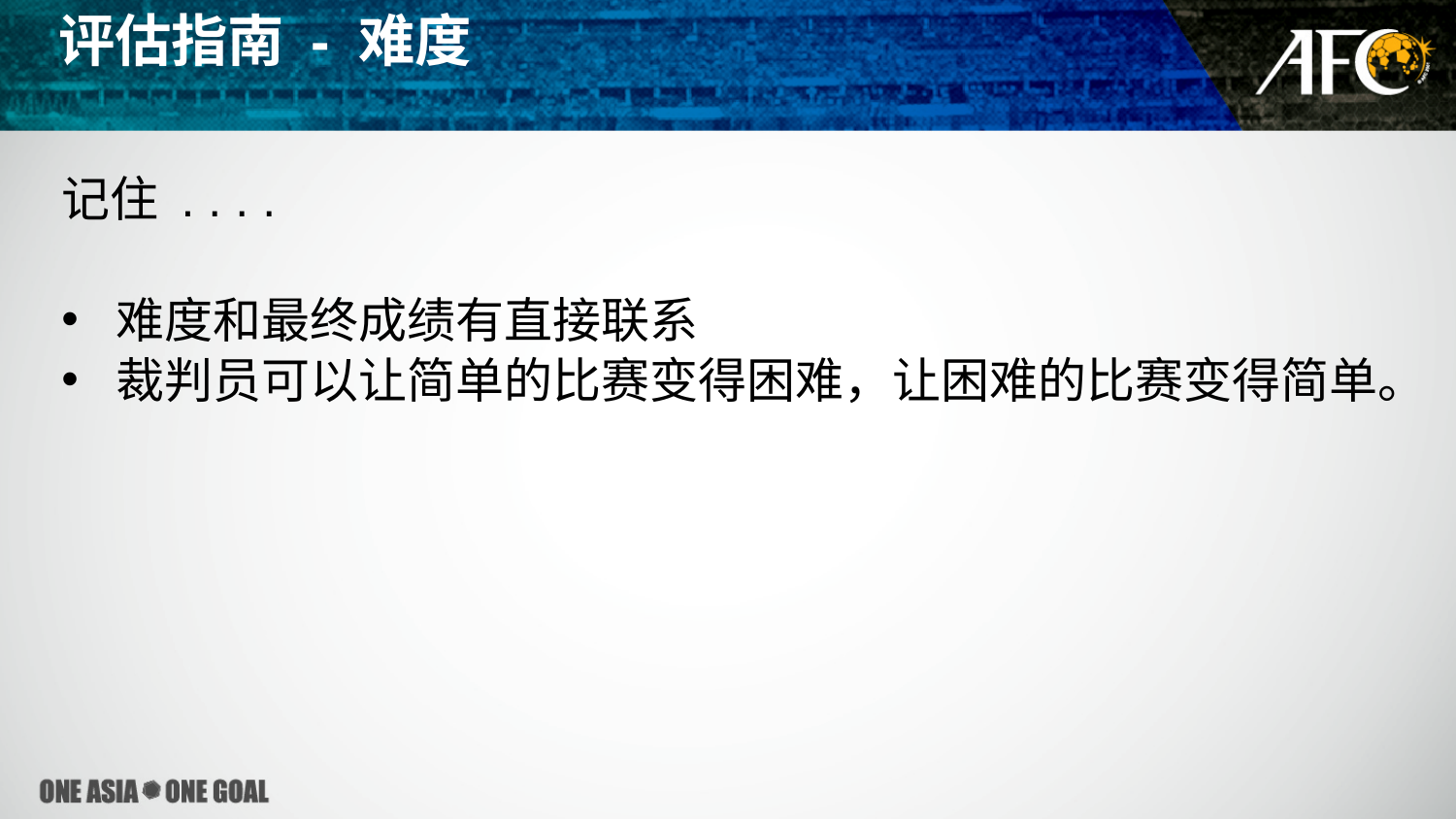

评估指南 - 难度
记住 . . . .

难度和最终成绩有直接联系
裁判员可以让简单的比赛变得困难，让困难的比赛变得简单。